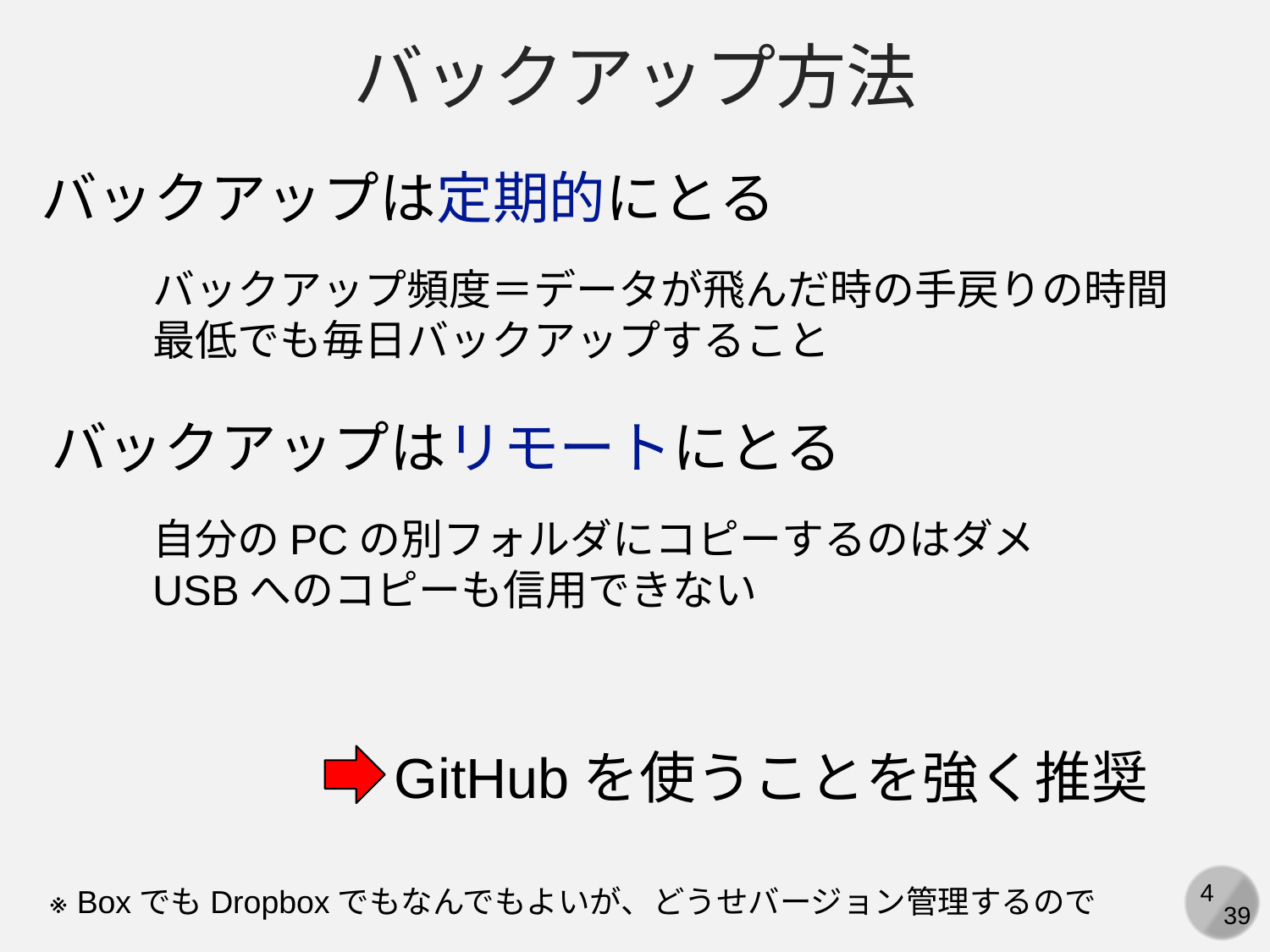

バックアップ方法
バックアップは定期的にとる
バックアップ頻度＝データが飛んだ時の手戻りの時間
最低でも毎日バックアップすること
バックアップはリモートにとる
自分のPCの別フォルダにコピーするのはダメ
USBへのコピーも信用できない
GitHubを使うことを強く推奨

※ BoxでもDropboxでもなんでもよいが、どうせバージョン管理するので